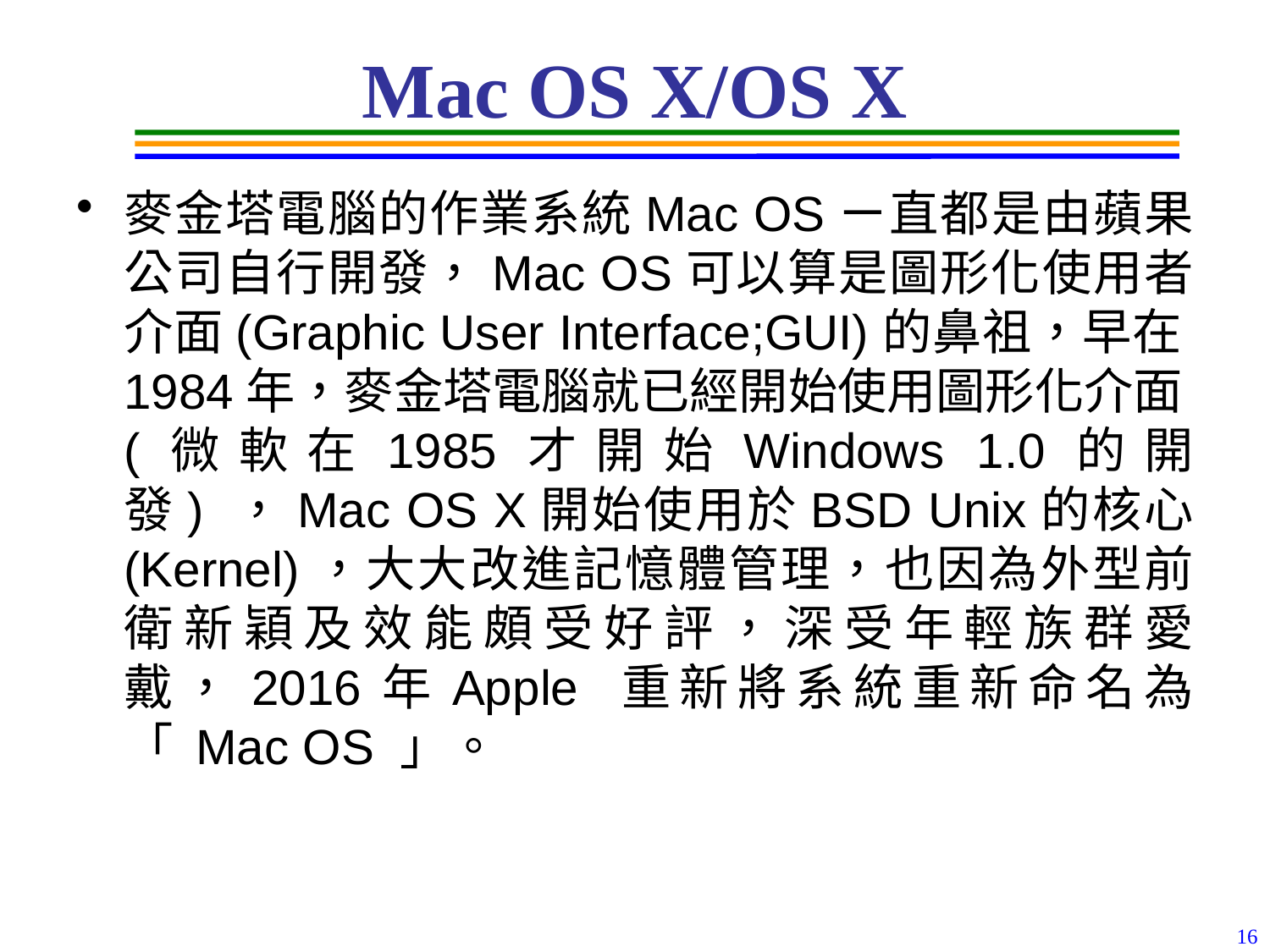

# Mac OS X/OS X
麥金塔電腦的作業系統Mac OSㄧ直都是由蘋果公司自行開發，Mac OS可以算是圖形化使用者介面(Graphic User Interface;GUI)的鼻祖，早在1984年，麥金塔電腦就已經開始使用圖形化介面(微軟在1985才開始Windows 1.0的開發) ，Mac OS X開始使用於BSD Unix的核心 (Kernel)，大大改進記憶體管理，也因為外型前衛新穎及效能頗受好評，深受年輕族群愛戴，2016年Apple 重新將系統重新命名為「 Mac OS 」。
16